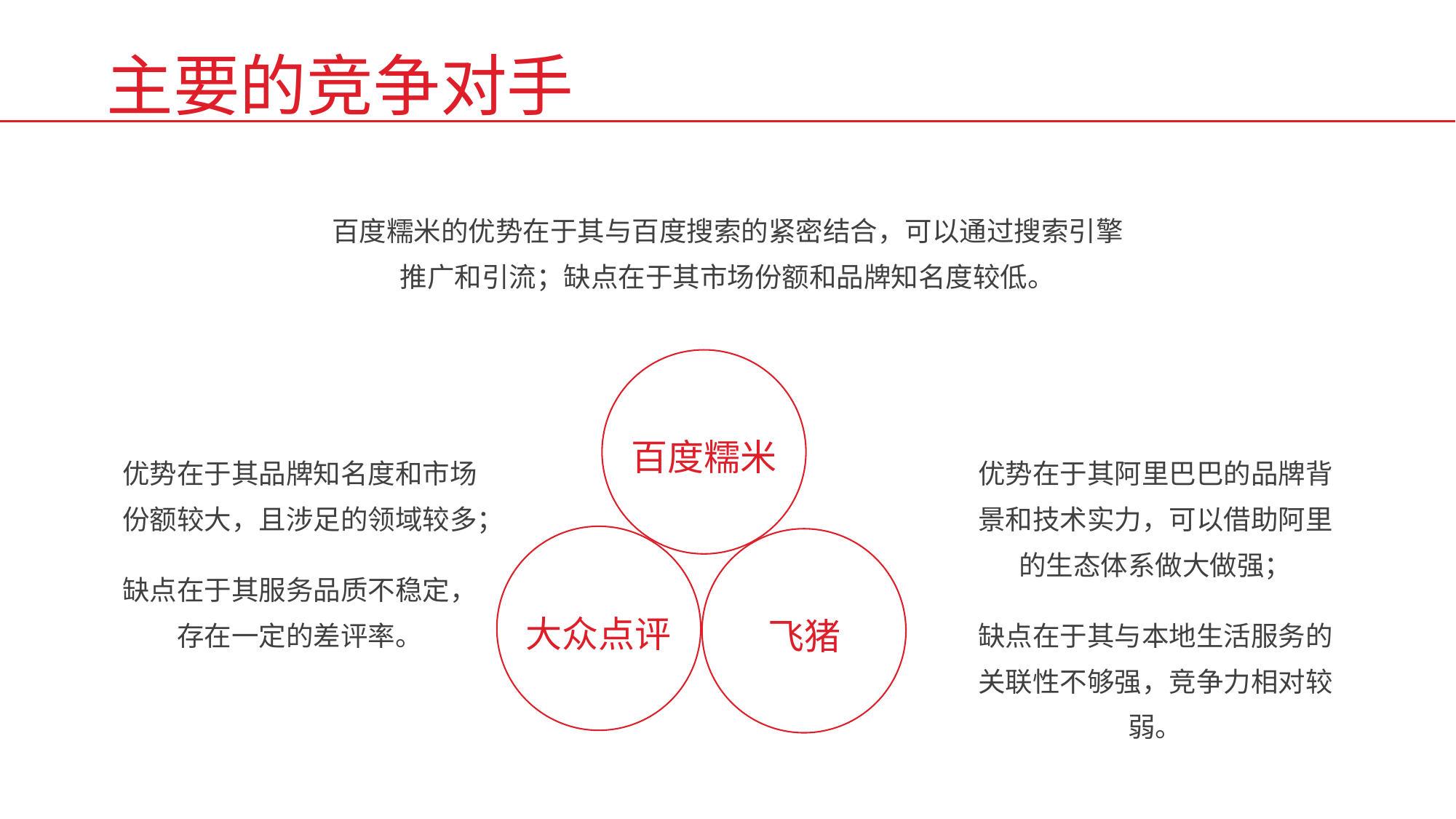

主要的竞争对手
百度糯米的优势在于其与百度搜索的紧密结合，可以通过搜索引擎推广和引流；缺点在于其市场份额和品牌知名度较低。

百度糯米

大众点评
飞猪
优势在于其品牌知名度和市场份额较大，且涉足的领域较多；
缺点在于其服务品质不稳定，存在一定的差评率。
优势在于其阿里巴巴的品牌背景和技术实力，可以借助阿里的生态体系做大做强；
缺点在于其与本地生活服务的关联性不够强，竞争力相对较弱。